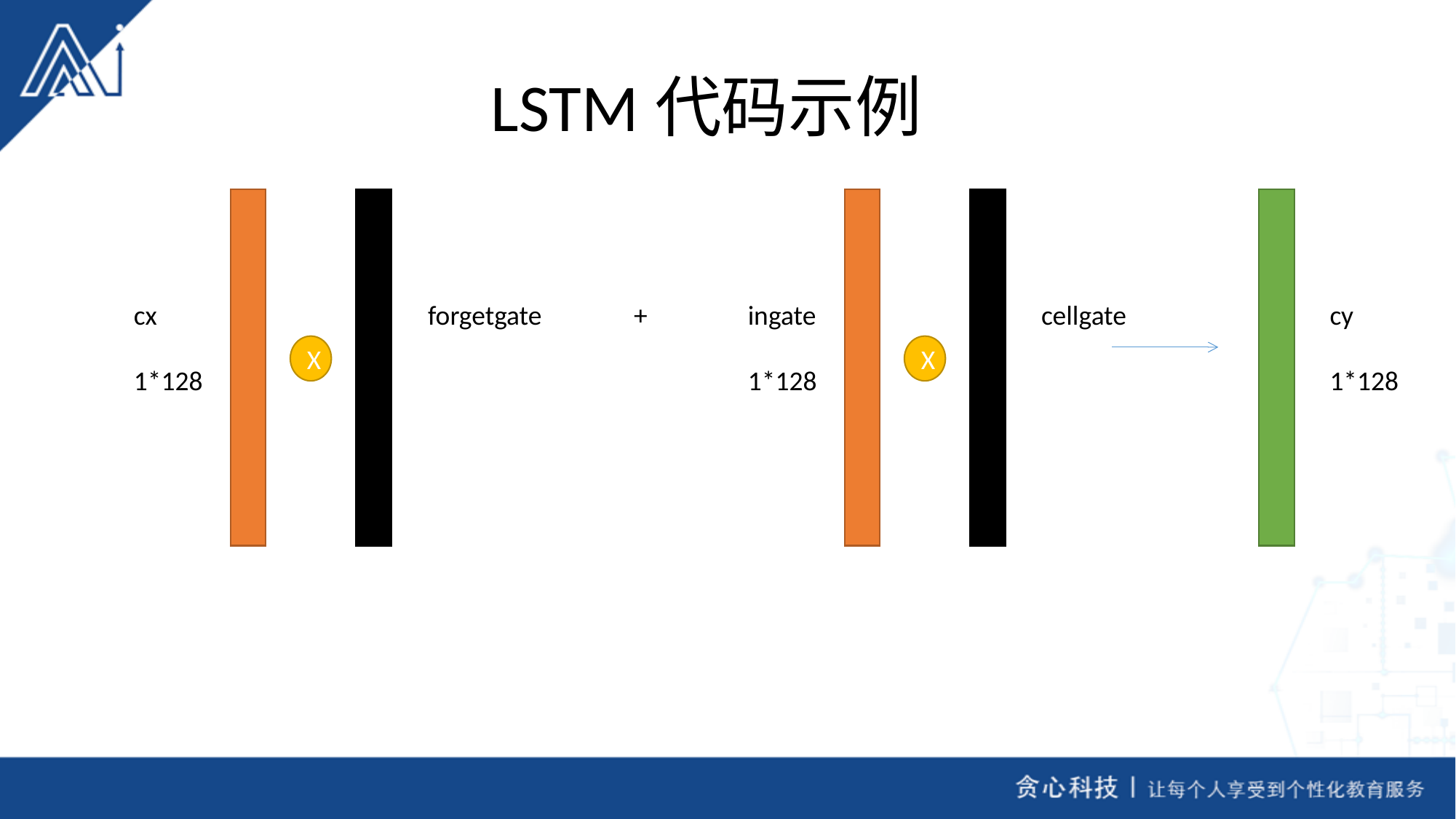

# LSTM代码示例

cx

1*128

forgetgate

ingate

1*128

cellgate

+
cy

1*128
X
X